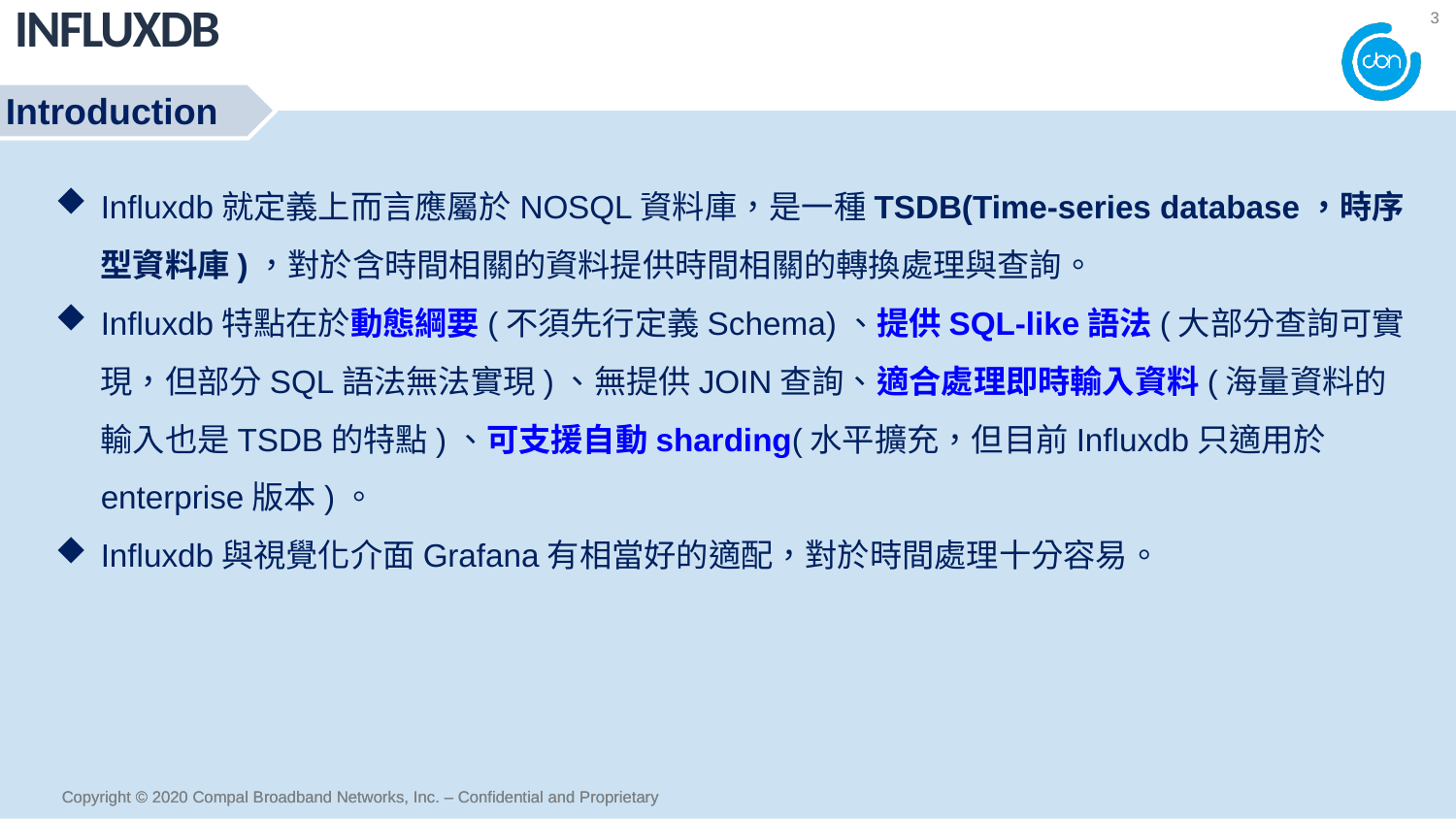

Influxdb
3
Introduction
Influxdb就定義上而言應屬於NOSQL資料庫，是一種TSDB(Time-series database，時序型資料庫)，對於含時間相關的資料提供時間相關的轉換處理與查詢。
Influxdb特點在於動態綱要(不須先行定義Schema)、提供SQL-like語法(大部分查詢可實現，但部分SQL語法無法實現)、無提供JOIN查詢、適合處理即時輸入資料(海量資料的輸入也是TSDB的特點)、可支援自動sharding(水平擴充，但目前Influxdb只適用於enterprise版本)。
Influxdb與視覺化介面Grafana有相當好的適配，對於時間處理十分容易。